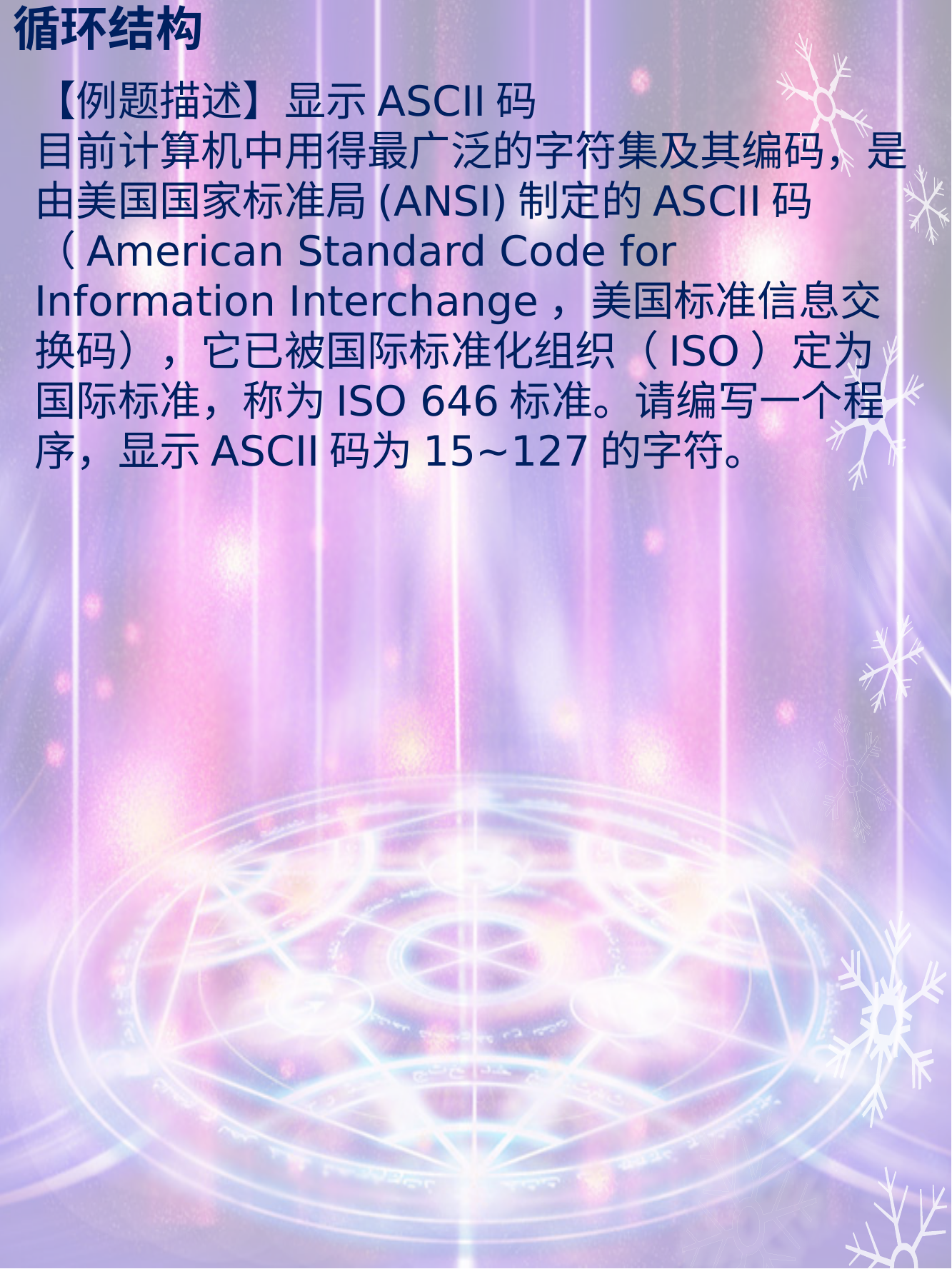

# 循环结构
【例题描述】显示ASCII码
目前计算机中用得最广泛的字符集及其编码，是由美国国家标准局(ANSI)制定的ASCII码（American Standard Code for Information Interchange，美国标准信息交换码），它已被国际标准化组织（ISO）定为国际标准，称为ISO 646标准。请编写一个程序，显示ASCII码为15~127的字符。